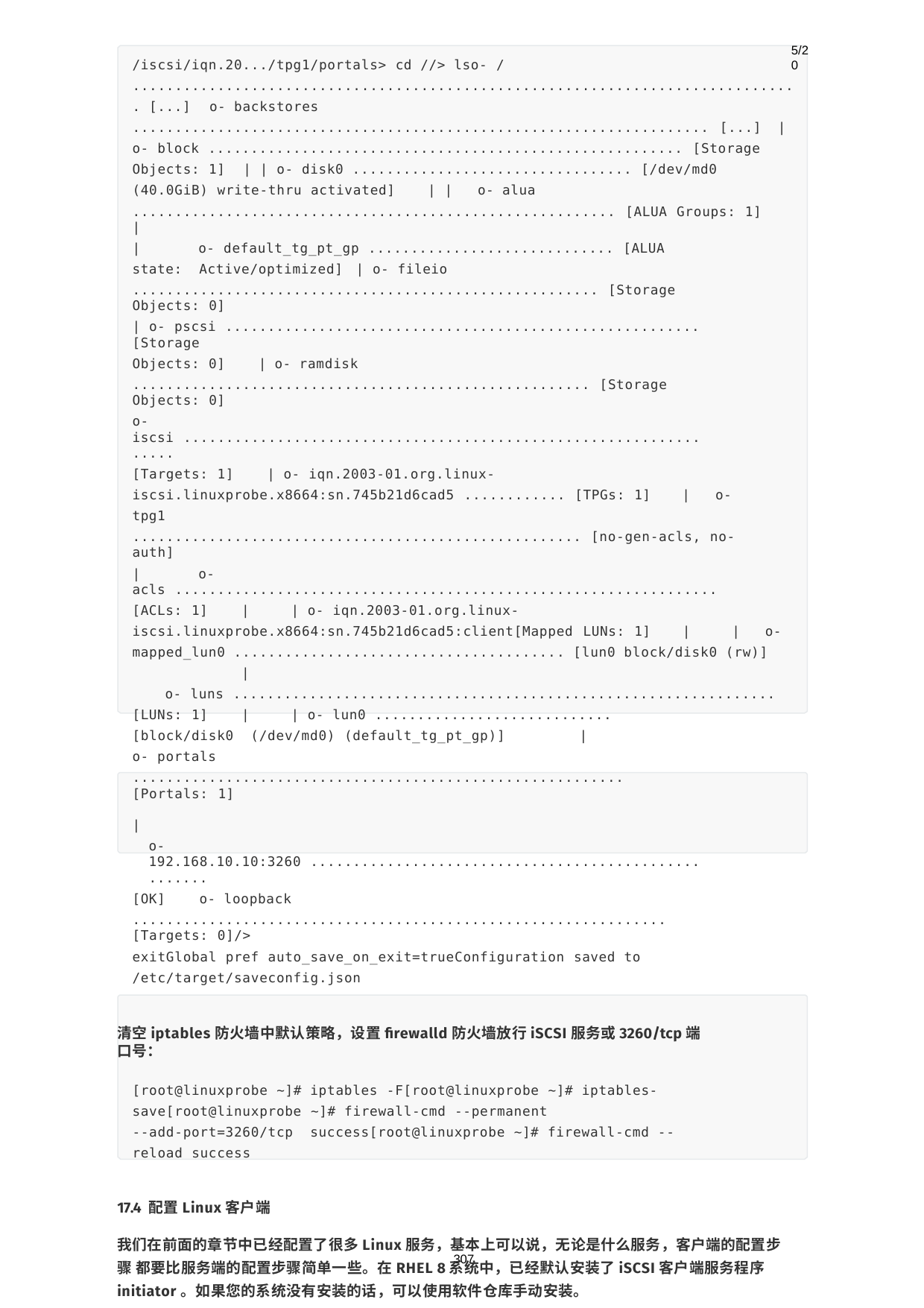

5/20

/iscsi/iqn.20.../tpg1/portals> cd //> lso- /
..............................................................................
. [...]	o- backstores
.................................................................... [...]	|
o- block ........................................................ [Storage
Objects: 1]	| | o- disk0 ................................. [/dev/md0
(40.0GiB) write-thru activated]	| |	o- alua
......................................................... [ALUA Groups: 1]	|
|	o- default_tg_pt_gp ............................. [ALUA state:  Active/optimized]	| o- fileio
....................................................... [Storage Objects: 0]
| o- pscsi ........................................................ [Storage
Objects: 0]	| o- ramdisk
...................................................... [Storage Objects: 0]
o- iscsi ..................................................................
[Targets: 1]	| o- iqn.2003-01.org.linux-  iscsi.linuxprobe.x8664:sn.745b21d6cad5 ............ [TPGs: 1]	|	o- tpg1
..................................................... [no-gen-acls, no-auth]
|	o- acls ................................................................
[ACLs: 1]	|	| o- iqn.2003-01.org.linux-  iscsi.linuxprobe.x8664:sn.745b21d6cad5:client[Mapped LUNs: 1]	|	|	o-  mapped_lun0 ....................................... [lun0 block/disk0 (rw)]	|
o- luns ................................................................
[LUNs: 1]	|	| o- lun0 ............................ [block/disk0  (/dev/md0) (default_tg_pt_gp)]	|	o- portals
.......................................................... [Portals: 1]	|
o- 192.168.10.10:3260 .....................................................
[OK]	o- loopback
............................................................... [Targets: 0]/>
exitGlobal pref auto_save_on_exit=trueConfiguration saved to
/etc/target/saveconfig.json

清空iptables防火墙中默认策略，设置firewalld防火墙放行iSCSI服务或3260/tcp端口号：

[root@linuxprobe ~]# iptables -F[root@linuxprobe ~]# iptables-  save[root@linuxprobe ~]# firewall-cmd --permanent --add-port=3260/tcp  success[root@linuxprobe ~]# firewall-cmd --reload success

17.4 配置Linux客户端
我们在前面的章节中已经配置了很多Linux服务，基本上可以说，无论是什么服务，客户端的配置步骤 都要比服务端的配置步骤简单一些。在RHEL 8系统中，已经默认安装了iSCSI客户端服务程序 initiator。如果您的系统没有安装的话，可以使用软件仓库手动安装。

[root@linuxprobe ~]# dnf install iscsi-initiator-utilsUpdating Subscription  Management repositories.Unable to read consumer identityThis system is not  registered to Red Hat Subscription Management. You can use subscription-  manager to register.Last metadata expiration check: 0:00:04 ago on Tue 27 Apr  2021 01:34:47 AM CST.Package iscsi-initiator-utils-6.2.0.876-  7.gitf3c8e90.el8.x86_64 is already installed.Dependencies resolved.Nothing to  do.Complete!

前面讲到，iSCSI协议是通过客户端的名称来进行验证，而该名称也是iSCSI客户端的唯一标识，而且必 须与服务端配置文件中访问控制列表中的信息一致，否则客户端在尝试访问存储共享设备时，系统会弹 出验证失败的保存信息。

307